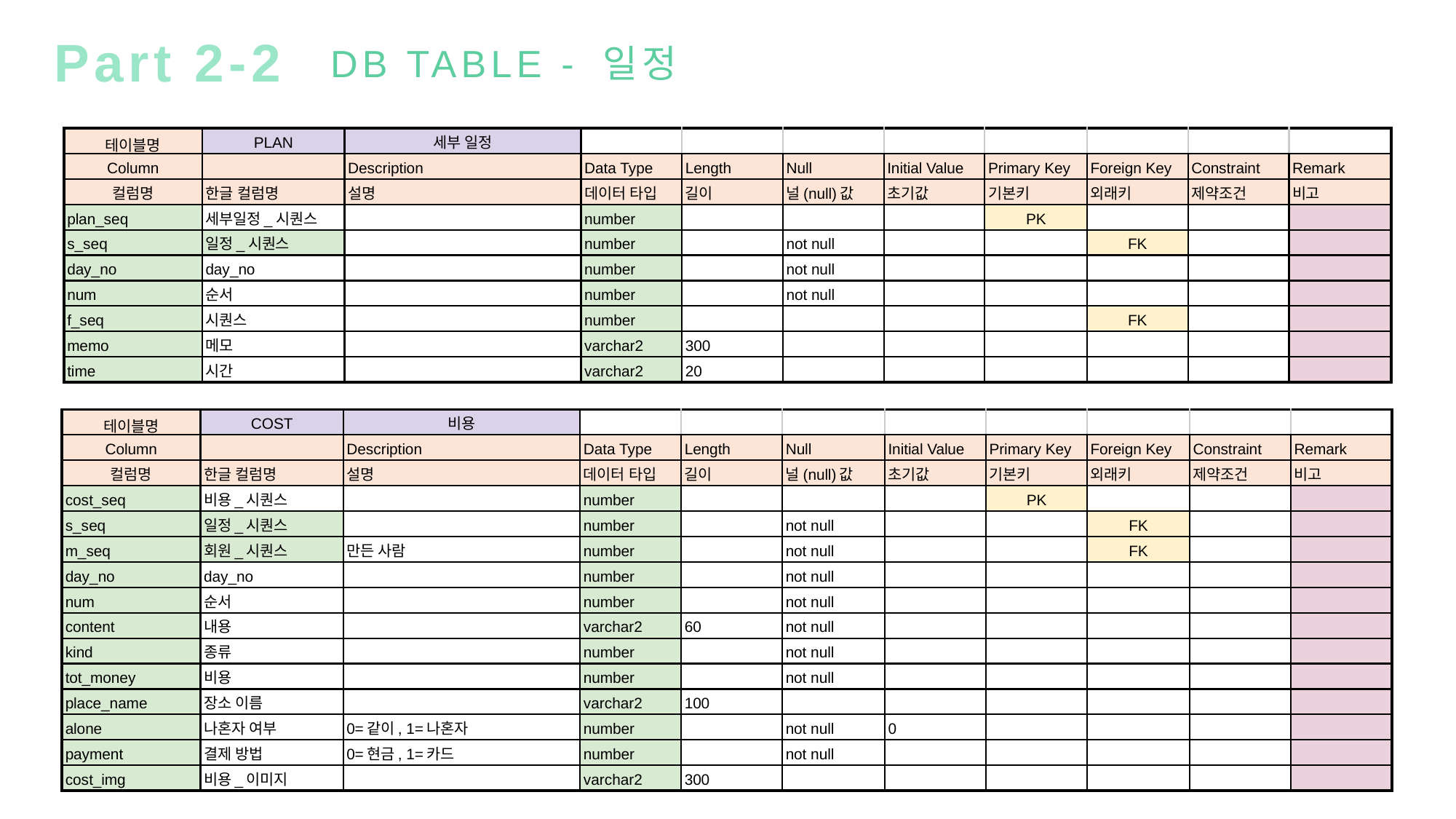

Part 2-2
DB TABLE - 일정
| 테이블명 | PLAN | 세부 일정 |  |  |  |  |  |  |  |  |
| --- | --- | --- | --- | --- | --- | --- | --- | --- | --- | --- |
| Column |  | Description | Data Type | Length | Null | Initial Value | Primary Key | Foreign Key | Constraint | Remark |
| 컬럼명 | 한글 컬럼명 | 설명 | 데이터 타입 | 길이 | 널(null)값 | 초기값 | 기본키 | 외래키 | 제약조건 | 비고 |
| plan\_seq | 세부일정\_시퀀스 |  | number |  |  |  | PK |  |  |  |
| s\_seq | 일정\_시퀀스 |  | number |  | not null |  |  | FK |  |  |
| day\_no | day\_no |  | number |  | not null |  |  |  |  |  |
| num | 순서 |  | number |  | not null |  |  |  |  |  |
| f\_seq | 시퀀스 |  | number |  |  |  |  | FK |  |  |
| memo | 메모 |  | varchar2 | 300 |  |  |  |  |  |  |
| time | 시간 |  | varchar2 | 20 |  |  |  |  |  |  |
| 테이블명 | COST | 비용 |  |  |  |  |  |  |  |  |
| --- | --- | --- | --- | --- | --- | --- | --- | --- | --- | --- |
| Column |  | Description | Data Type | Length | Null | Initial Value | Primary Key | Foreign Key | Constraint | Remark |
| 컬럼명 | 한글 컬럼명 | 설명 | 데이터 타입 | 길이 | 널(null)값 | 초기값 | 기본키 | 외래키 | 제약조건 | 비고 |
| cost\_seq | 비용\_시퀀스 |  | number |  |  |  | PK |  |  |  |
| s\_seq | 일정\_시퀀스 |  | number |  | not null |  |  | FK |  |  |
| m\_seq | 회원\_시퀀스 | 만든 사람 | number |  | not null |  |  | FK |  |  |
| day\_no | day\_no |  | number |  | not null |  |  |  |  |  |
| num | 순서 |  | number |  | not null |  |  |  |  |  |
| content | 내용 |  | varchar2 | 60 | not null |  |  |  |  |  |
| kind | 종류 |  | number |  | not null |  |  |  |  |  |
| tot\_money | 비용 |  | number |  | not null |  |  |  |  |  |
| place\_name | 장소 이름 |  | varchar2 | 100 |  |  |  |  |  |  |
| alone | 나혼자 여부 | 0=같이, 1=나혼자 | number |  | not null | 0 |  |  |  |  |
| payment | 결제 방법 | 0=현금, 1=카드 | number |  | not null |  |  |  |  |  |
| cost\_img | 비용\_이미지 |  | varchar2 | 300 |  |  |  |  |  |  |